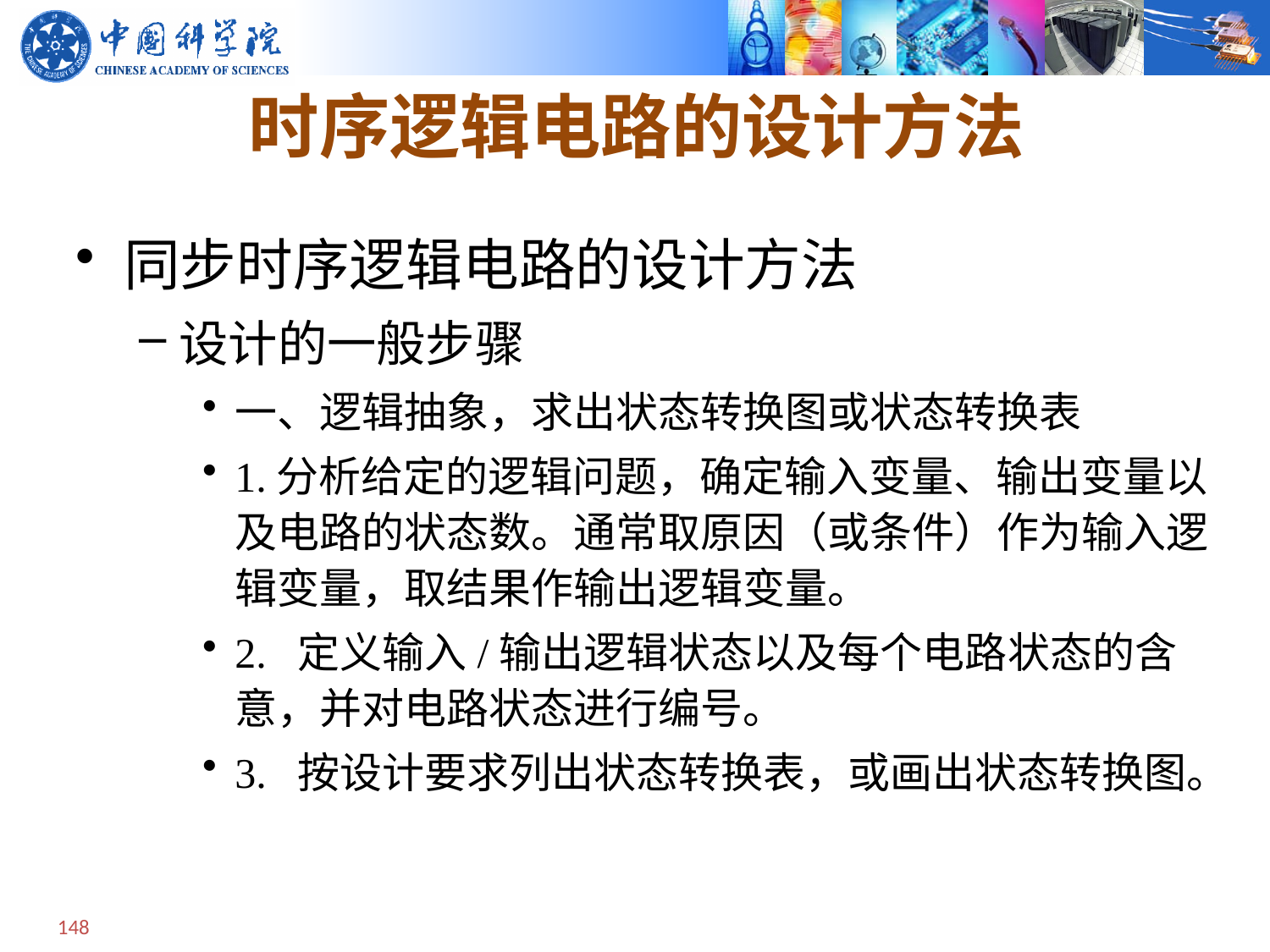

# 时序逻辑电路的设计方法
同步时序逻辑电路的设计方法
设计的一般步骤
一、逻辑抽象，求出状态转换图或状态转换表
1.分析给定的逻辑问题，确定输入变量、输出变量以及电路的状态数。通常取原因（或条件）作为输入逻辑变量，取结果作输出逻辑变量。
2.  定义输入/输出逻辑状态以及每个电路状态的含意，并对电路状态进行编号。
3.  按设计要求列出状态转换表，或画出状态转换图。